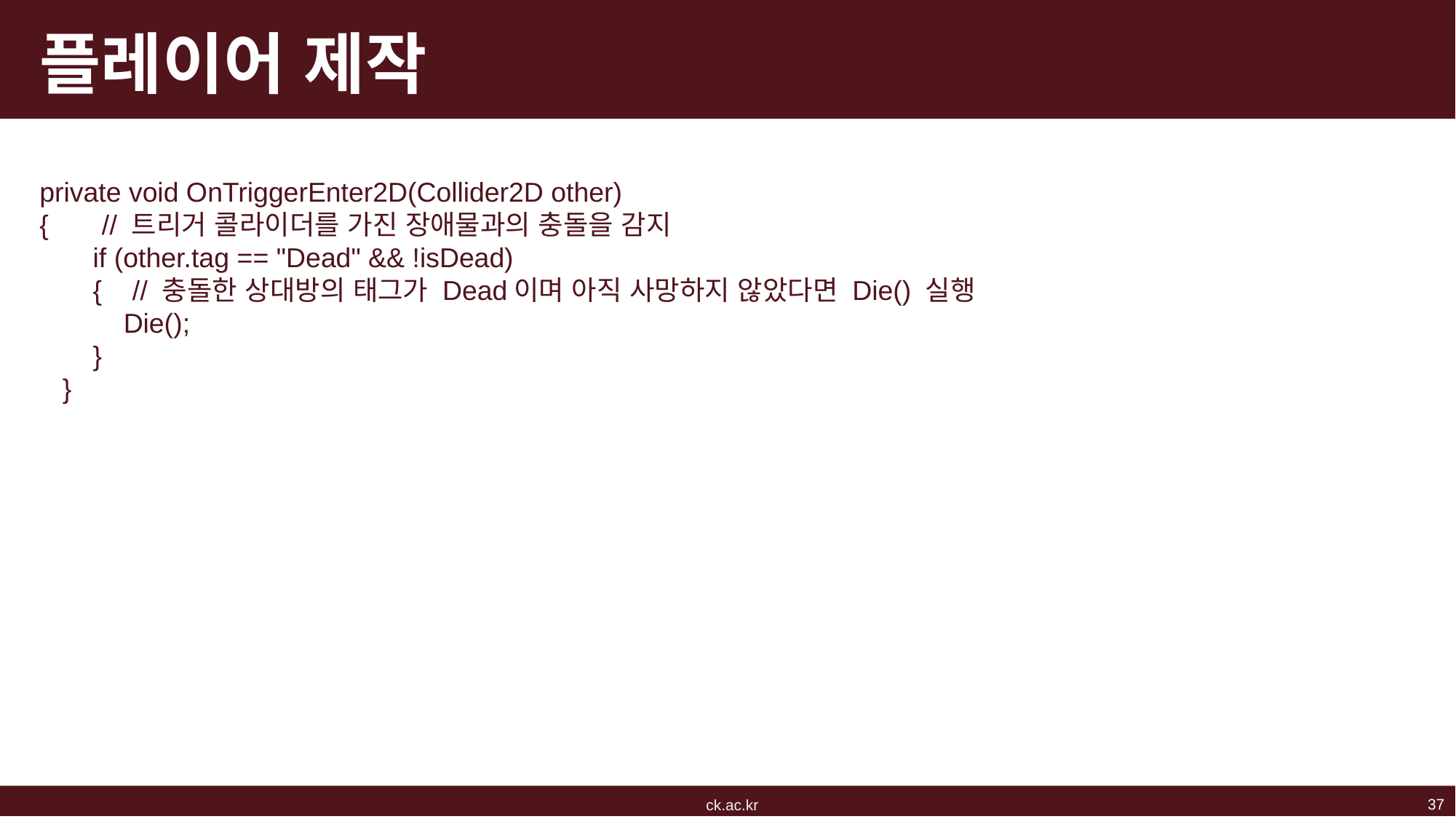

# 플레이어 제작
private void OnTriggerEnter2D(Collider2D other)
{       // 트리거 콜라이더를 가진 장애물과의 충돌을 감지
       if (other.tag == "Dead" && !isDead)
       {    // 충돌한 상대방의 태그가 Dead이며 아직 사망하지 않았다면 Die() 실행
           Die();
       }
   }

37
ck.ac.kr